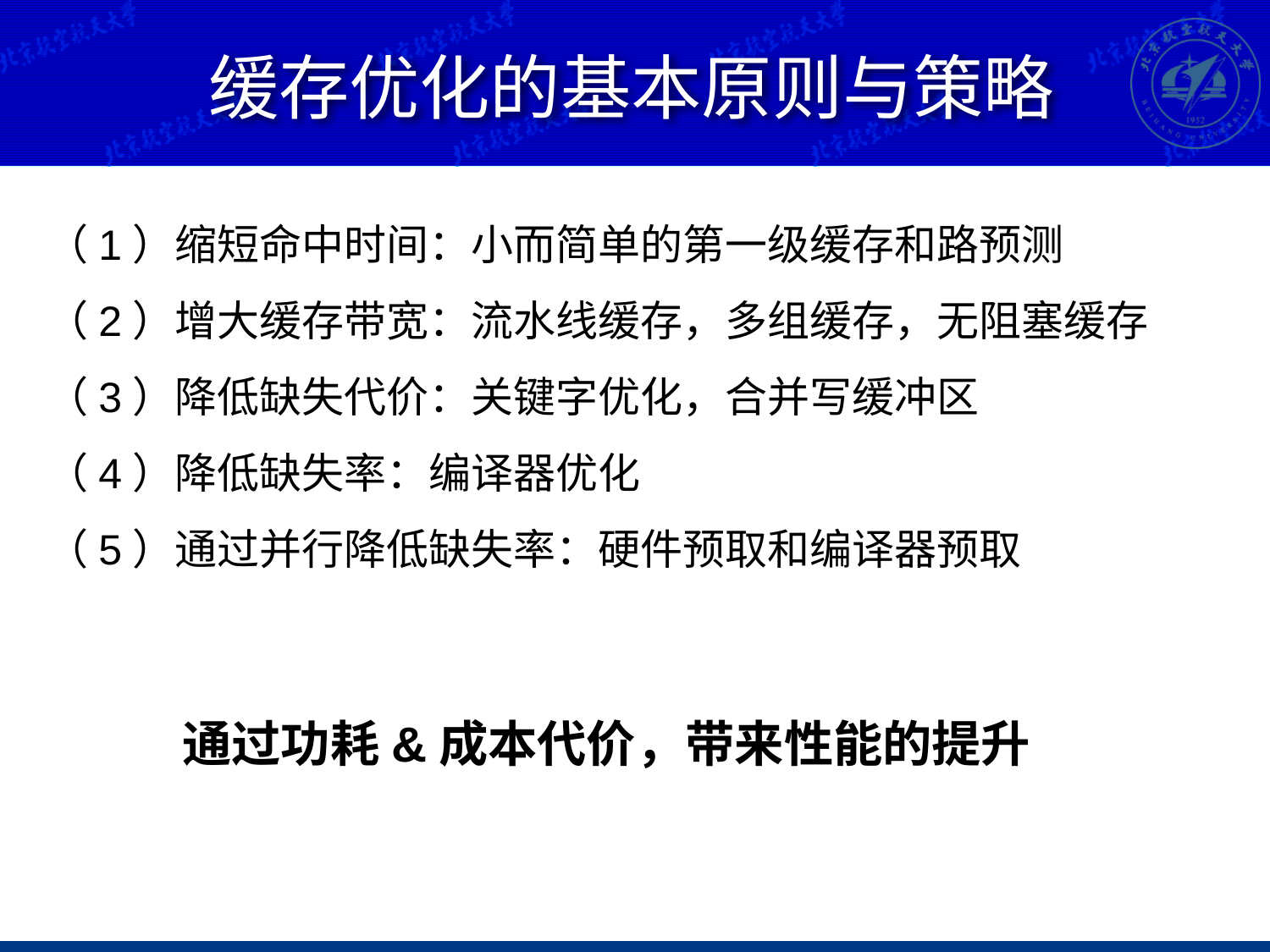

# 缓存优化的基本原则与策略

（1）缩短命中时间：小而简单的第一级缓存和路预测
（2）增大缓存带宽：流水线缓存，多组缓存，无阻塞缓存
（3）降低缺失代价：关键字优化，合并写缓冲区
（4）降低缺失率：编译器优化
（5）通过并行降低缺失率：硬件预取和编译器预取
通过功耗&成本代价，带来性能的提升